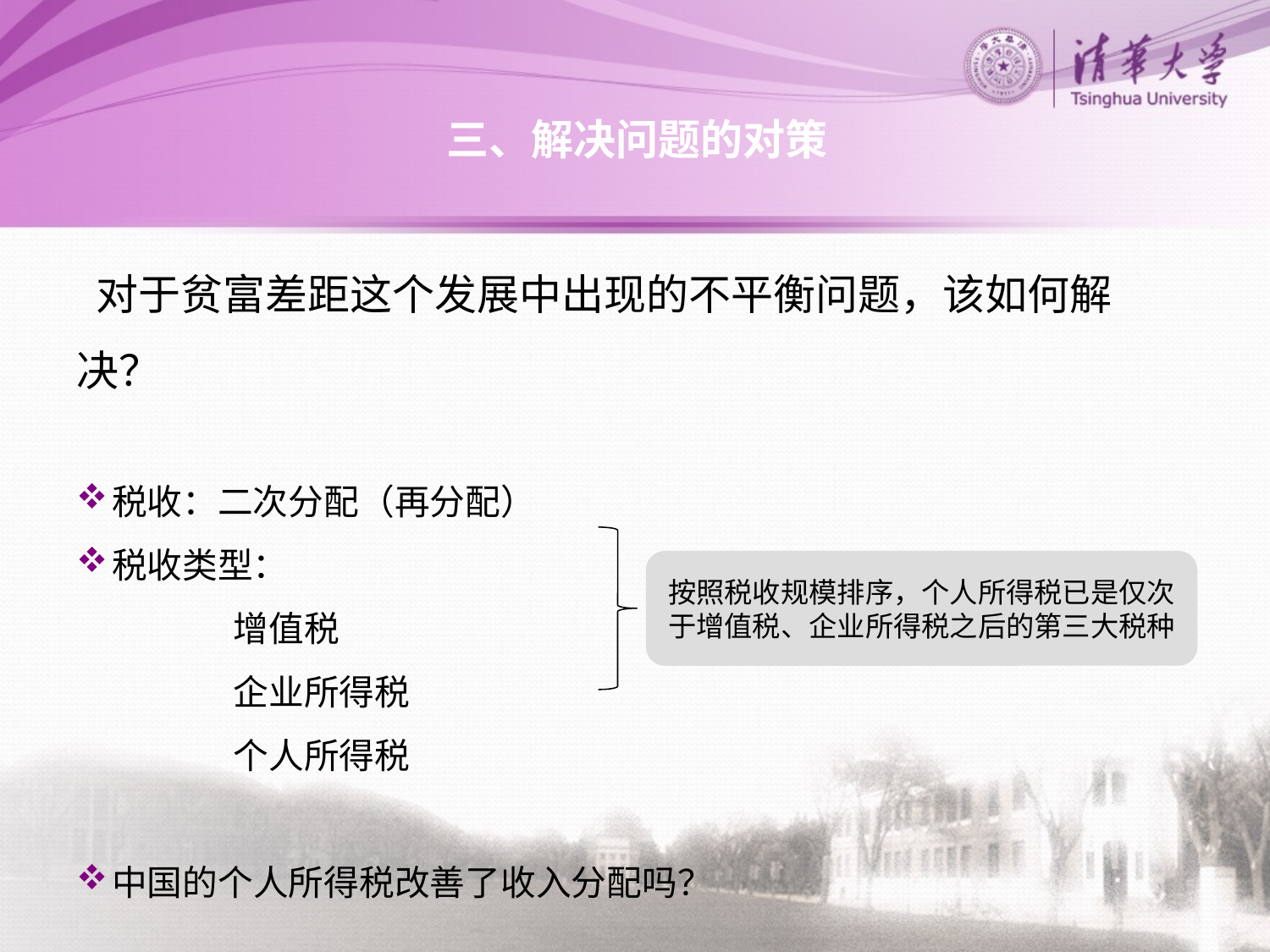

# 三、解决问题的对策
 对于贫富差距这个发展中出现的不平衡问题，该如何解决？

税收：二次分配（再分配）
税收类型：
                   增值税
                   企业所得税
                   个人所得税

中国的个人所得税改善了收入分配吗？

按照税收规模排序，个人所得税已是仅次于增值税、企业所得税之后的第三大税种